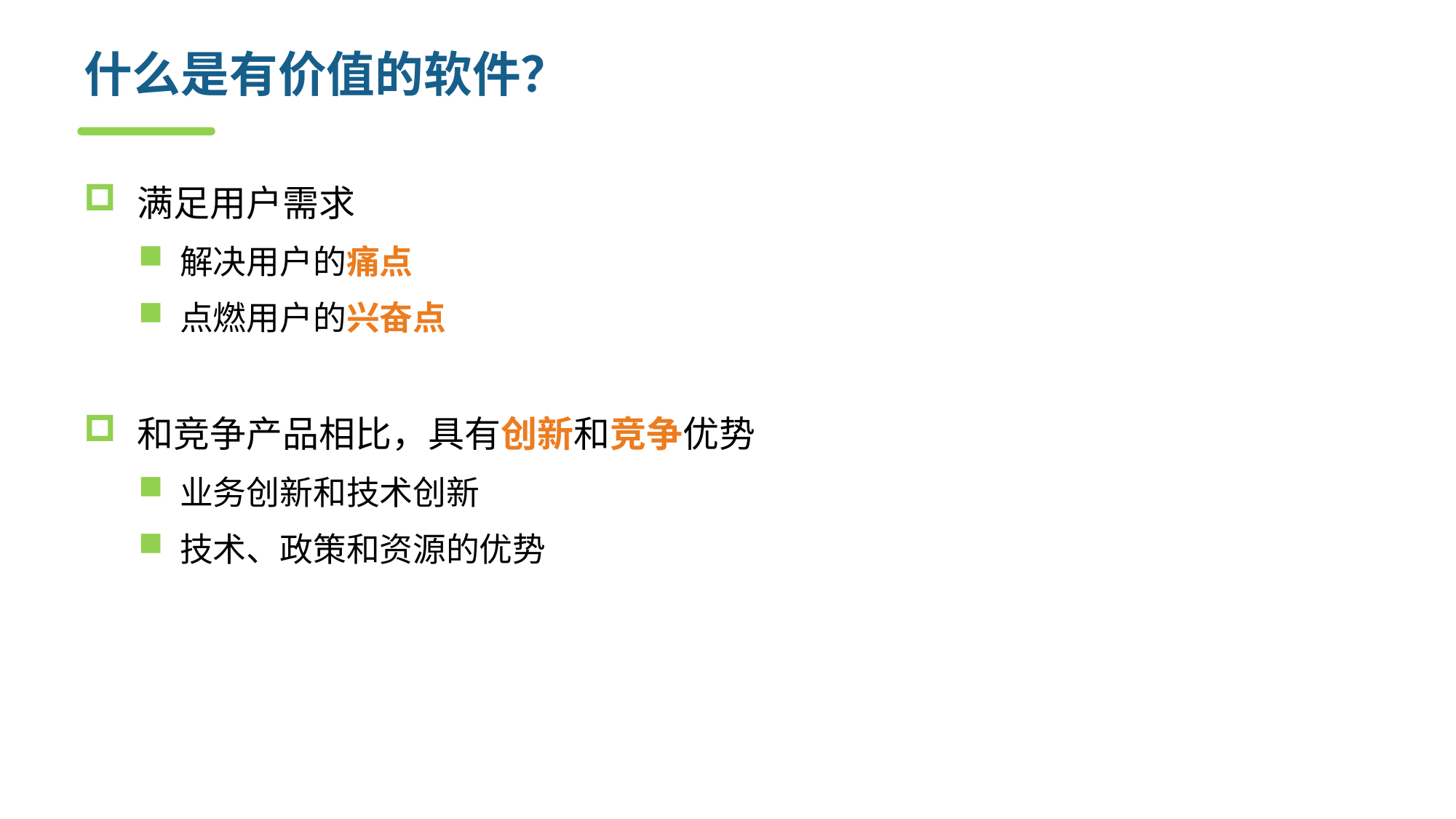

# 什么是有价值的软件？
满足用户需求
解决用户的痛点
点燃用户的兴奋点

和竞争产品相比，具有创新和竞争优势
业务创新和技术创新
技术、政策和资源的优势
20